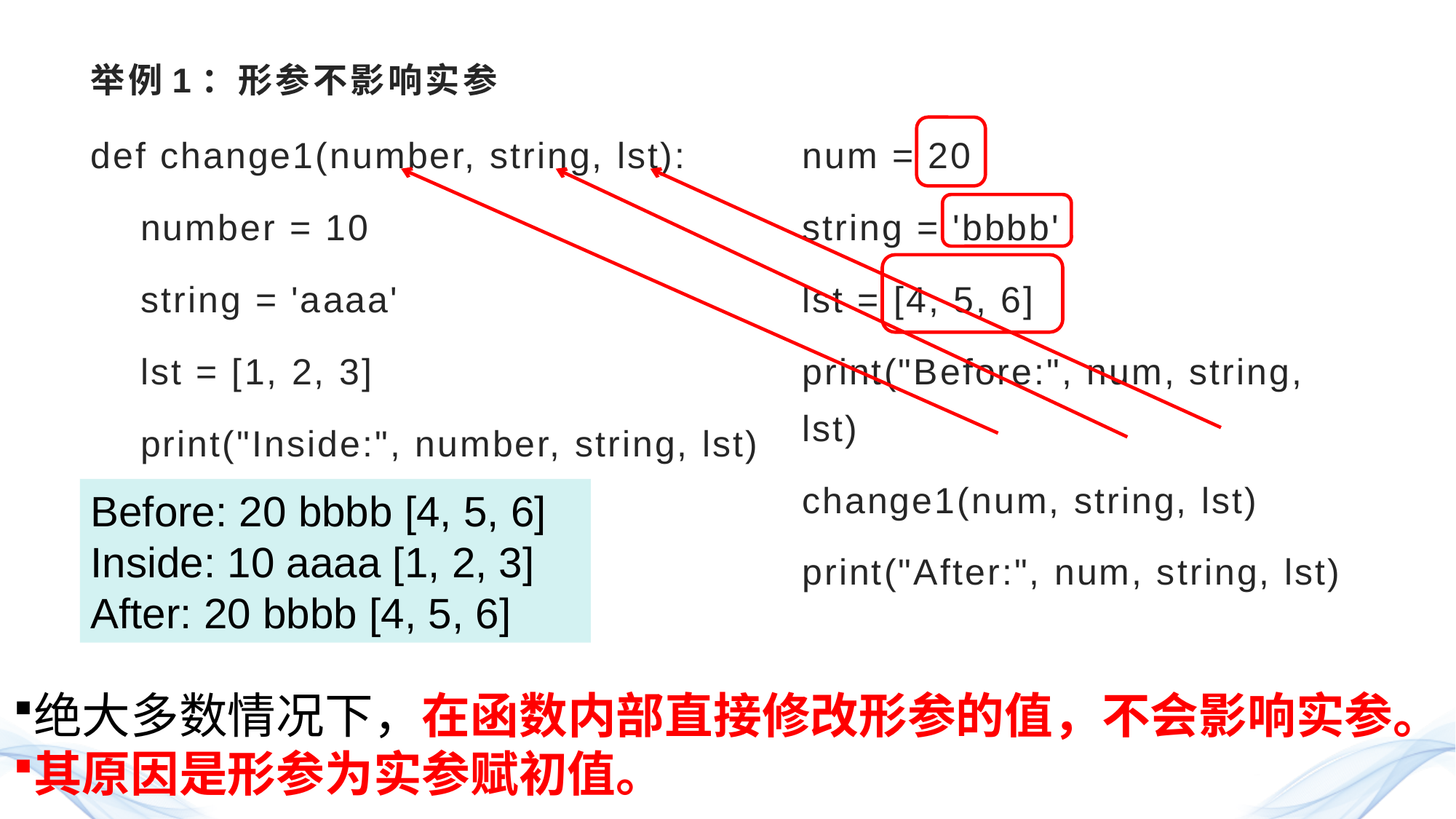

# 举例1：形参不影响实参
def change1(number, string, lst):
    number = 10
    string = 'aaaa'
    lst = [1, 2, 3]
    print("Inside:", number, string, lst)

num = 20
string = 'bbbb'
lst = [4, 5, 6]
print("Before:", num, string, lst)
change1(num, string, lst)
print("After:", num, string, lst)

Before: 20 bbbb [4, 5, 6]
Inside: 10 aaaa [1, 2, 3]
After: 20 bbbb [4, 5, 6]
绝大多数情况下，在函数内部直接修改形参的值，不会影响实参。
其原因是形参为实参赋初值。